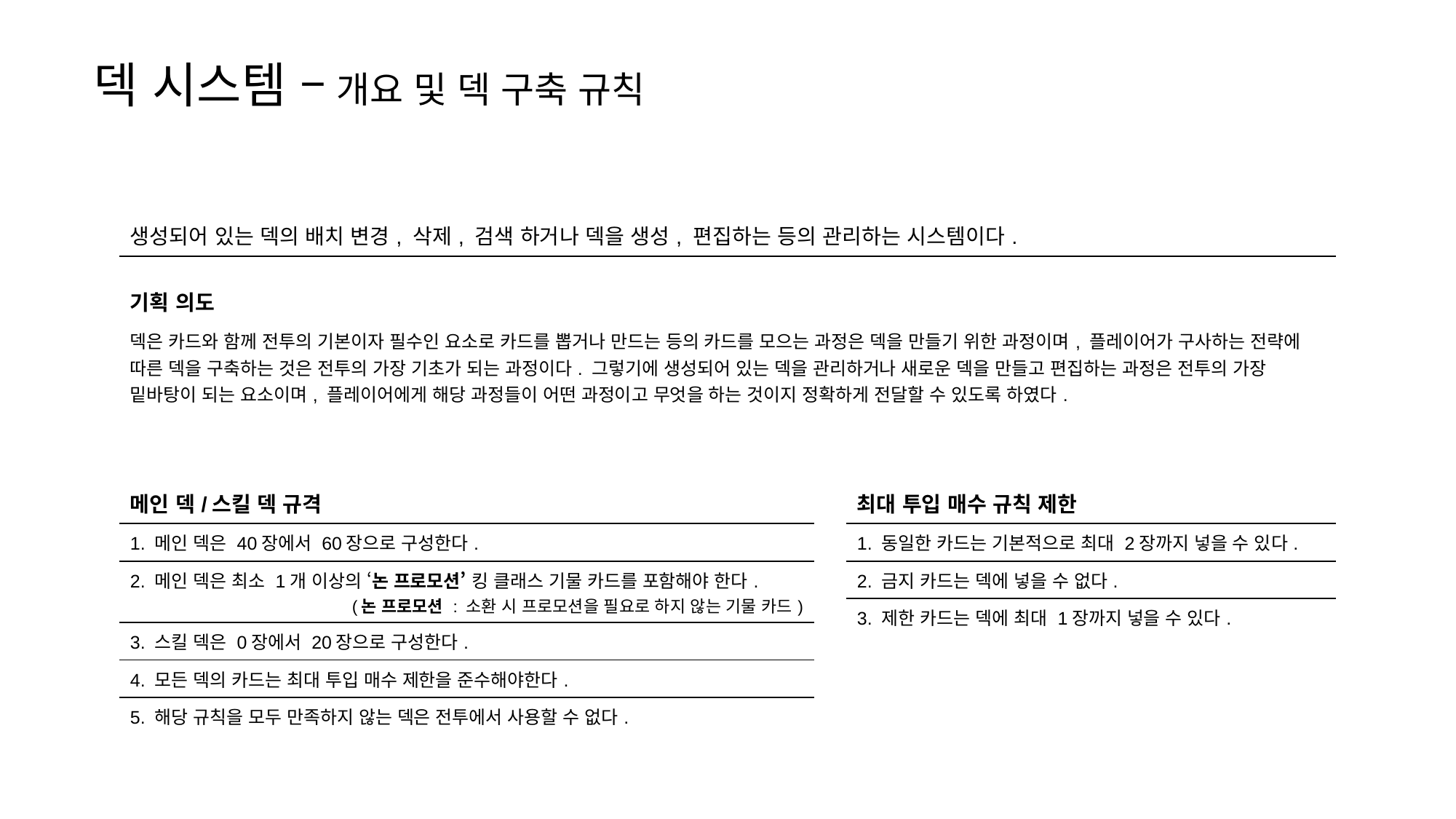

덱 시스템 – 개요 및 덱 구축 규칙
| 생성되어 있는 덱의 배치 변경, 삭제, 검색 하거나 덱을 생성, 편집하는 등의 관리하는 시스템이다. |
| --- |
| 기획 의도 |
| 덱은 카드와 함께 전투의 기본이자 필수인 요소로 카드를 뽑거나 만드는 등의 카드를 모으는 과정은 덱을 만들기 위한 과정이며, 플레이어가 구사하는 전략에 따른 덱을 구축하는 것은 전투의 가장 기초가 되는 과정이다. 그렇기에 생성되어 있는 덱을 관리하거나 새로운 덱을 만들고 편집하는 과정은 전투의 가장 밑바탕이 되는 요소이며, 플레이어에게 해당 과정들이 어떤 과정이고 무엇을 하는 것이지 정확하게 전달할 수 있도록 하였다. |
| 최대 투입 매수 규칙 제한 |
| --- |
| 1. 동일한 카드는 기본적으로 최대 2장까지 넣을 수 있다. |
| 2. 금지 카드는 덱에 넣을 수 없다. |
| 3. 제한 카드는 덱에 최대 1장까지 넣을 수 있다. |
| 메인 덱/스킬 덱 규격 |
| --- |
| 1. 메인 덱은 40장에서 60장으로 구성한다. |
| 2. 메인 덱은 최소 1개 이상의 ‘논 프로모션’ 킹 클래스 기물 카드를 포함해야 한다. (논 프로모션 : 소환 시 프로모션을 필요로 하지 않는 기물 카드) |
| 3. 스킬 덱은 0장에서 20장으로 구성한다. |
| 4. 모든 덱의 카드는 최대 투입 매수 제한을 준수해야한다. |
| 5. 해당 규칙을 모두 만족하지 않는 덱은 전투에서 사용할 수 없다. |